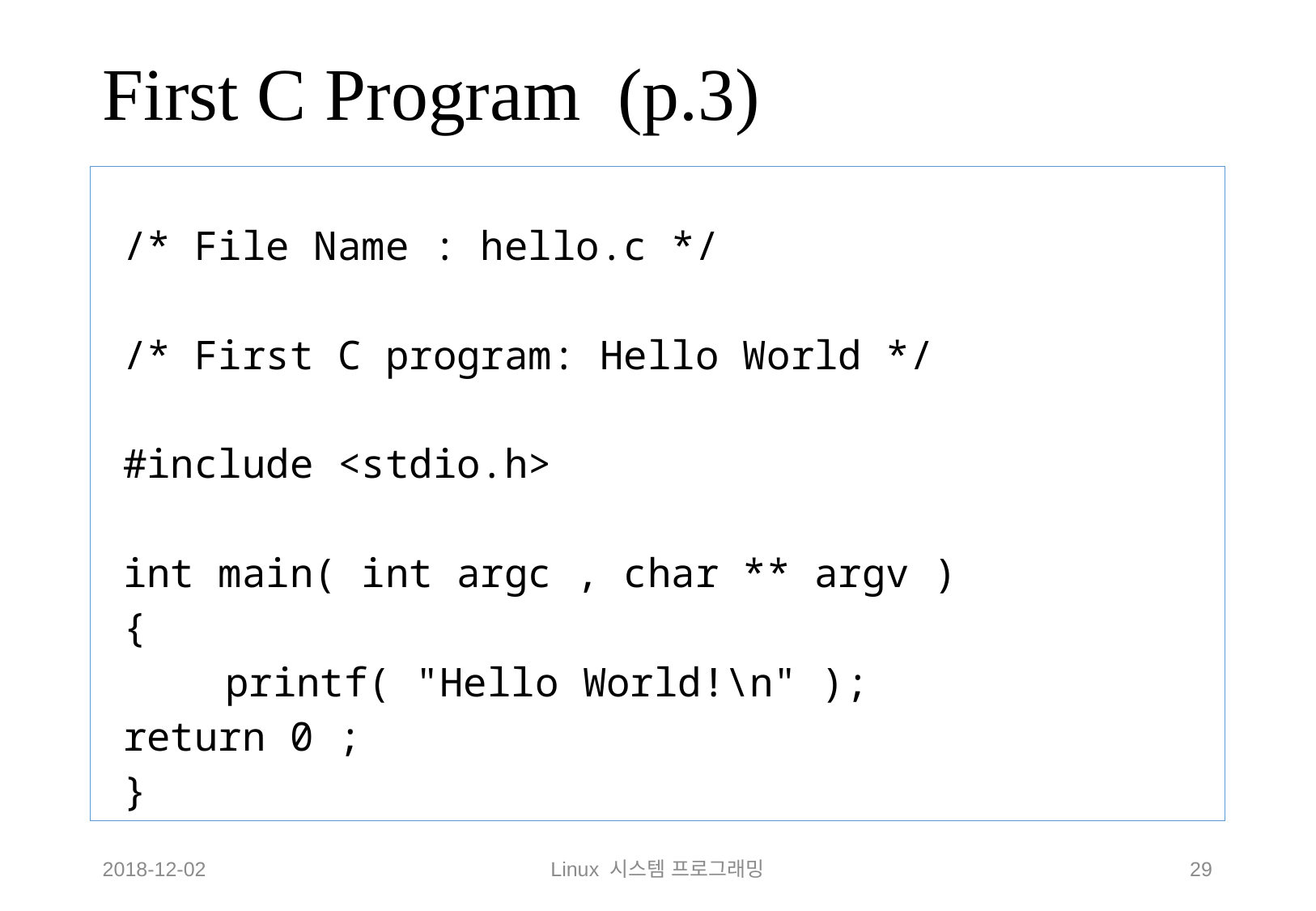

# First C Program  (p.3)

/* File Name : hello.c */

/* First C program: Hello World */

#include <stdio.h>

int main( int argc , char ** argv )
{
 	printf( "Hello World!\n" );
	return 0 ;
}
2018-12-02
Linux 시스템 프로그래밍
29